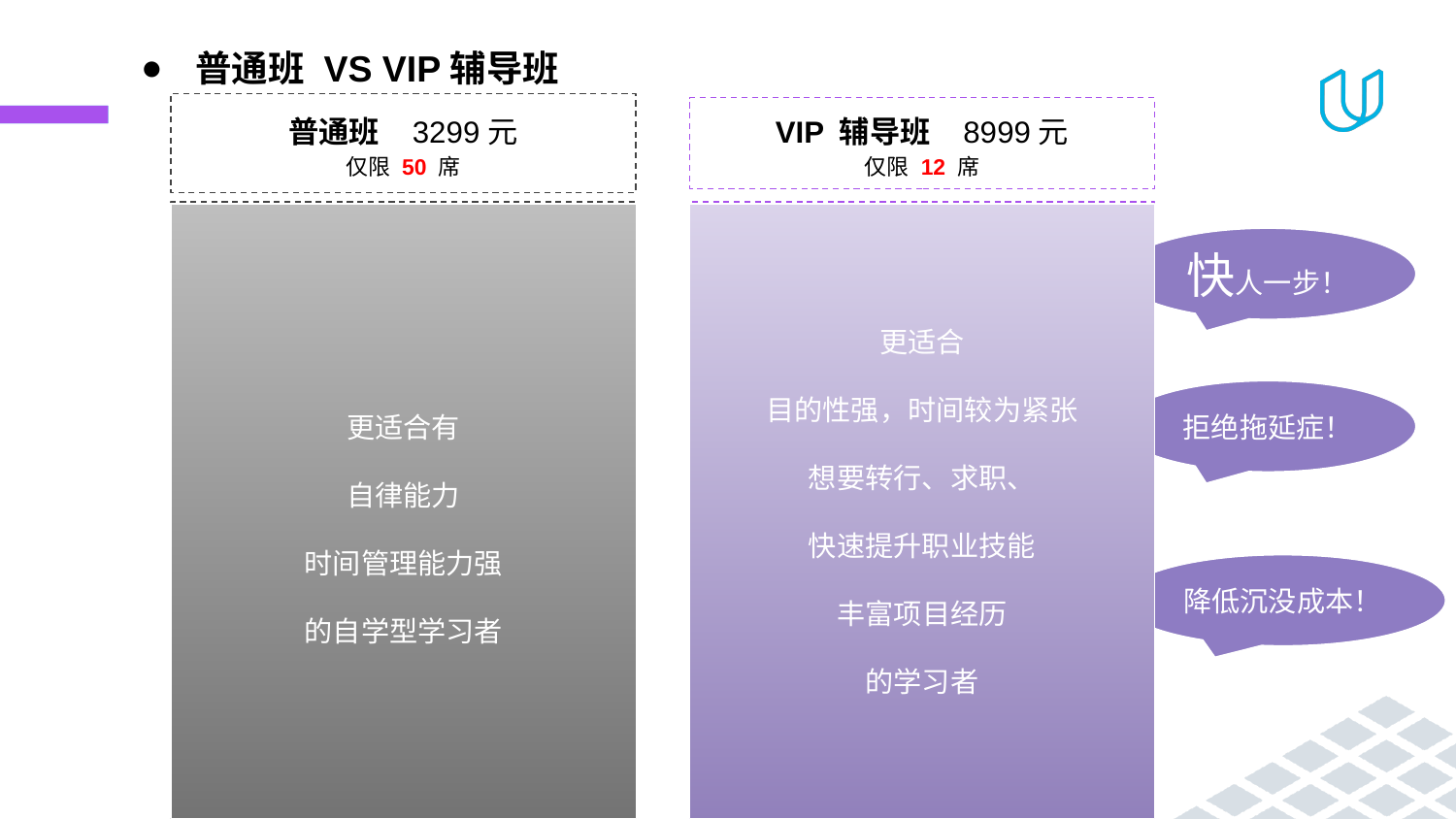

# 普通班 VS VIP辅导班
普通班   3299元
仅限 50 席
VIP 辅导班   8999元
仅限 12 席

学习内容
13 周零基础入门，掌握Python 和 SQL 两大最主流分析工具，熟悉数据清洗、探索性分析、可视化。
数据分析初探
SQL 初探
Python 入门
使用Python 进行数据分析
利用统计学知识进行AB 测试
学习内容
在普通班基础上，额外提供贯穿全程的 12 人小班辅导，手把手带你成长快人一步，拒绝拖延症。
除了普通班所有学习内容还可获得：
在线学习方法和软实力提升
更适合有
自律能力
时间管理能力强
的自学型学习者

更适合
目的性强，时间较为紧张
想要转行、求职、
快速提升职业技能
丰富项目经历
的学习者

快人一步！
拒绝拖延症！
学习服务
在普通班学习服务的基础上还提供：
个性化学习路径规划
12 人小班专属助教即时答疑
精确到天学习计划和每日督学
每周优达日公开课讲解难点
结识菁英同学交流加速成长
不定期线下聚会结识一生良友
降低沉没成本！
学习服务
人工逐行代码审阅
在线学习论坛资源辅助